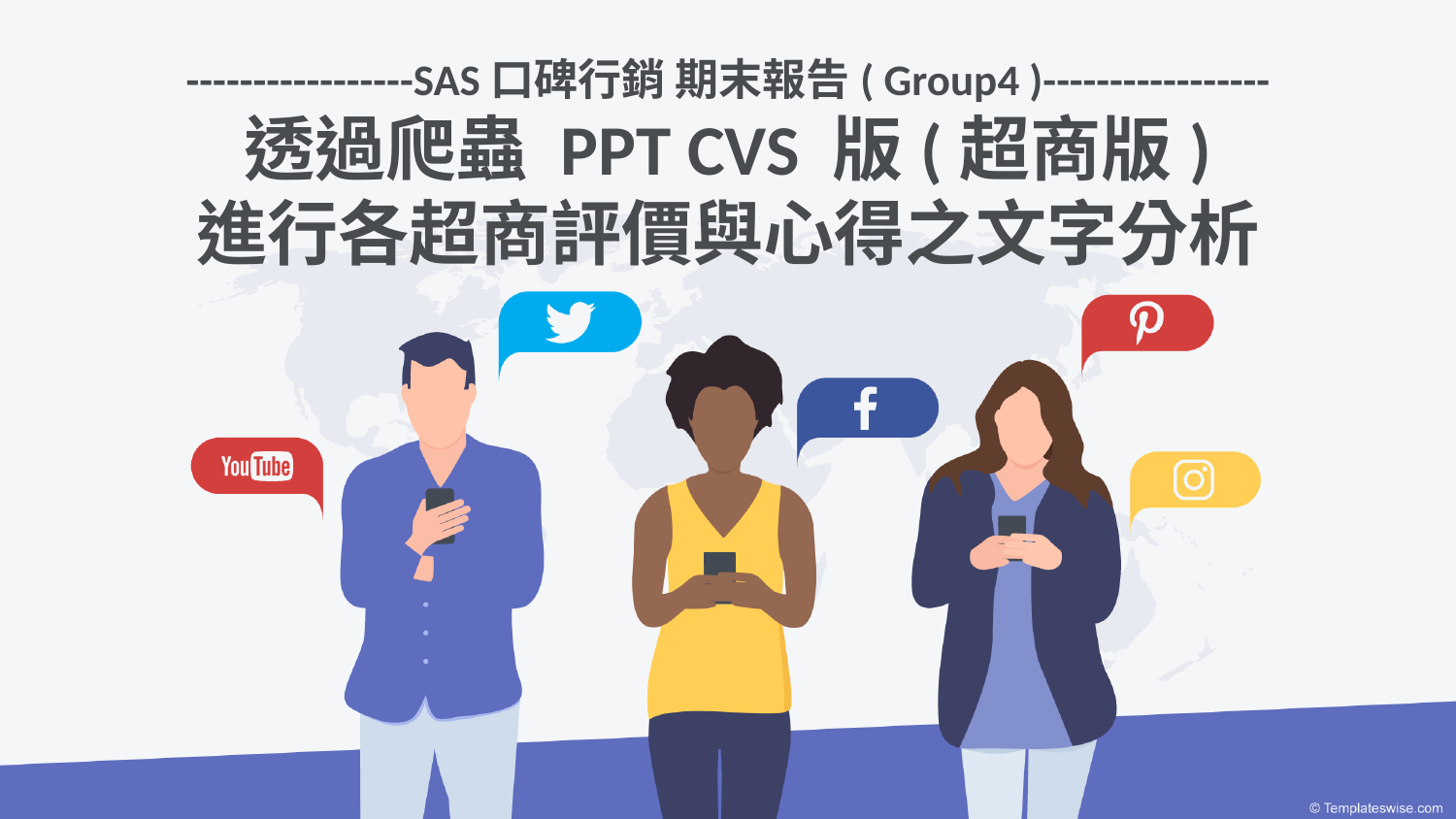

# -----------------SAS口碑行銷 期末報告( Group4 )----------------- 透過爬蟲 PPT CVS 版(超商版) 進行各超商評價與心得之文字分析